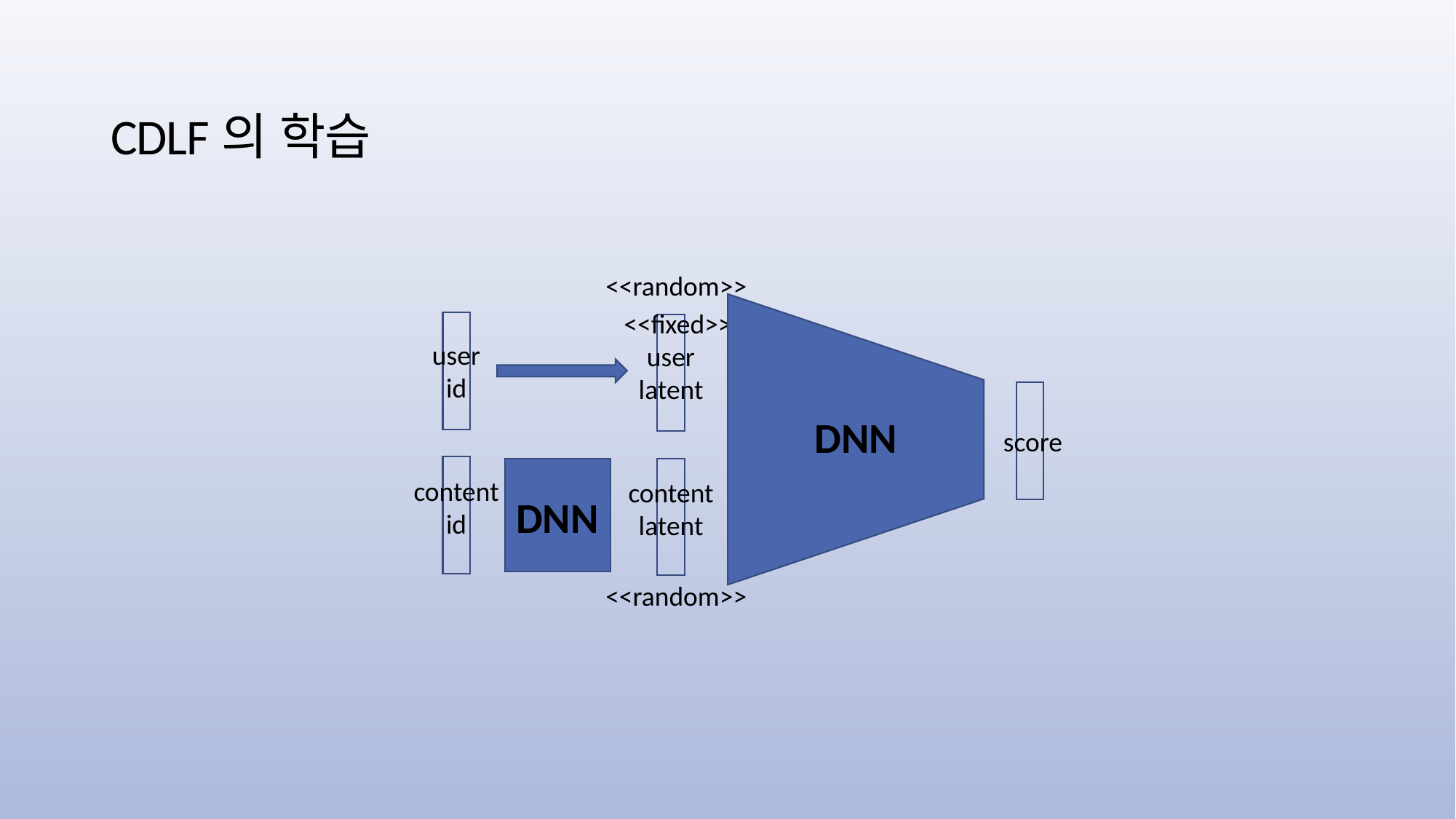

# CDLF의 학습
<<random>>
<<fixed>>

user
id
user
latent

DNN
score

content
id
content
latent
DNN
<<random>>